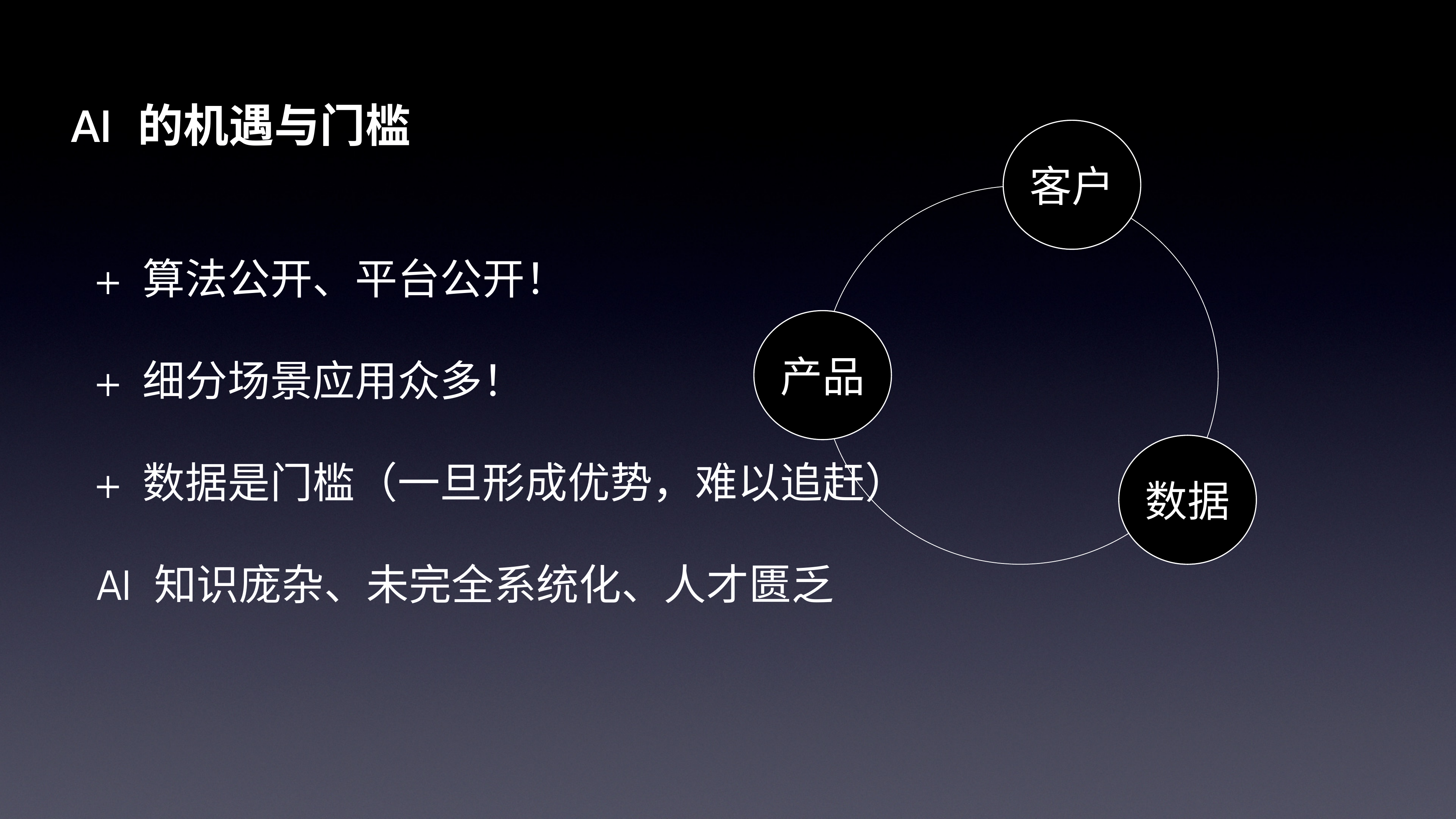

# AI 的机遇与门槛
客户

+ 算法公开、平台公开！

+ 细分场景应用众多！

+ 数据是门槛（一旦形成优势，难以追赶）

AI 知识庞杂、未完全系统化、人才匮乏
产品
数据